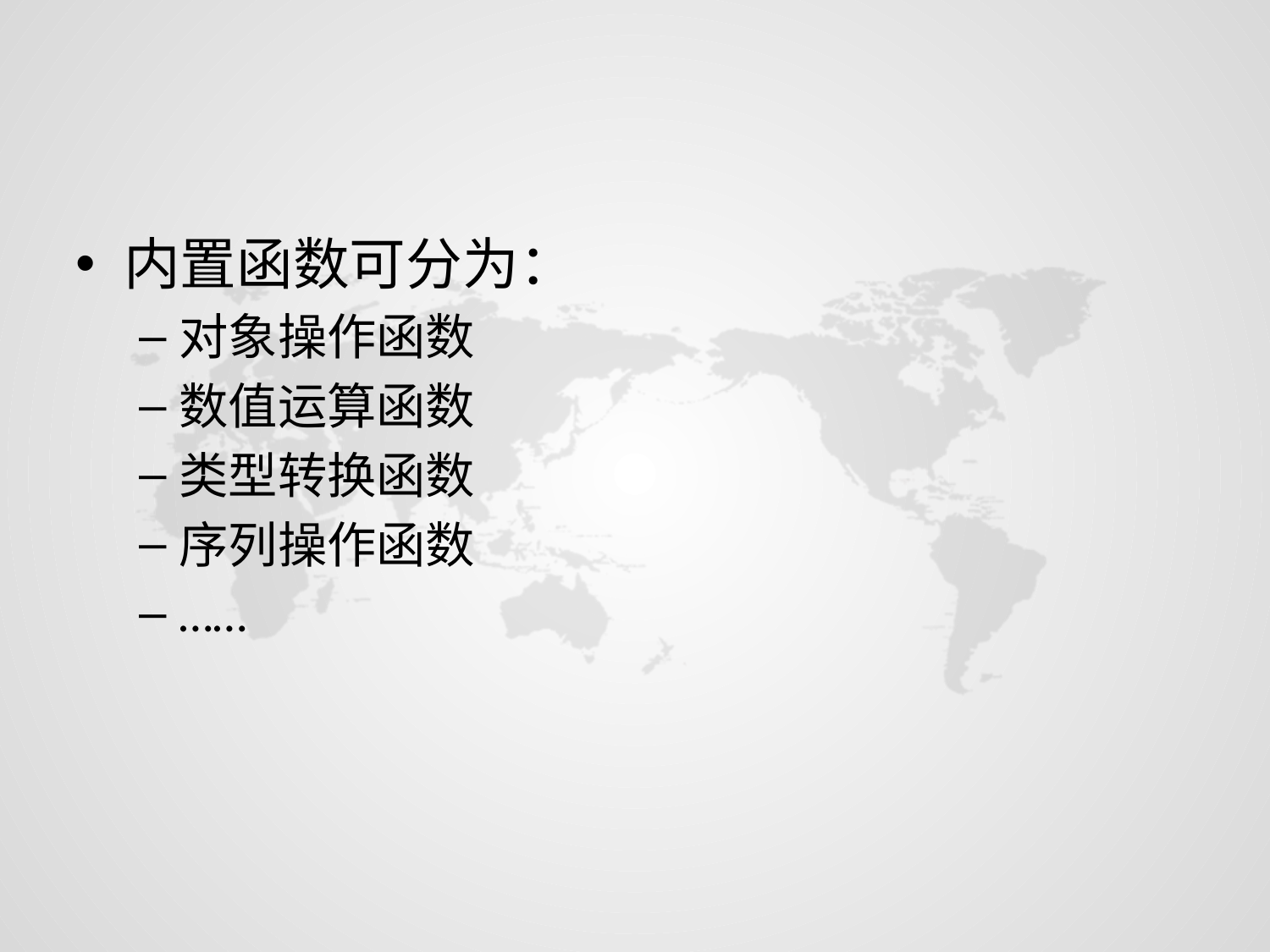

#
内置函数可分为：
对象操作函数
数值运算函数
类型转换函数
序列操作函数
……